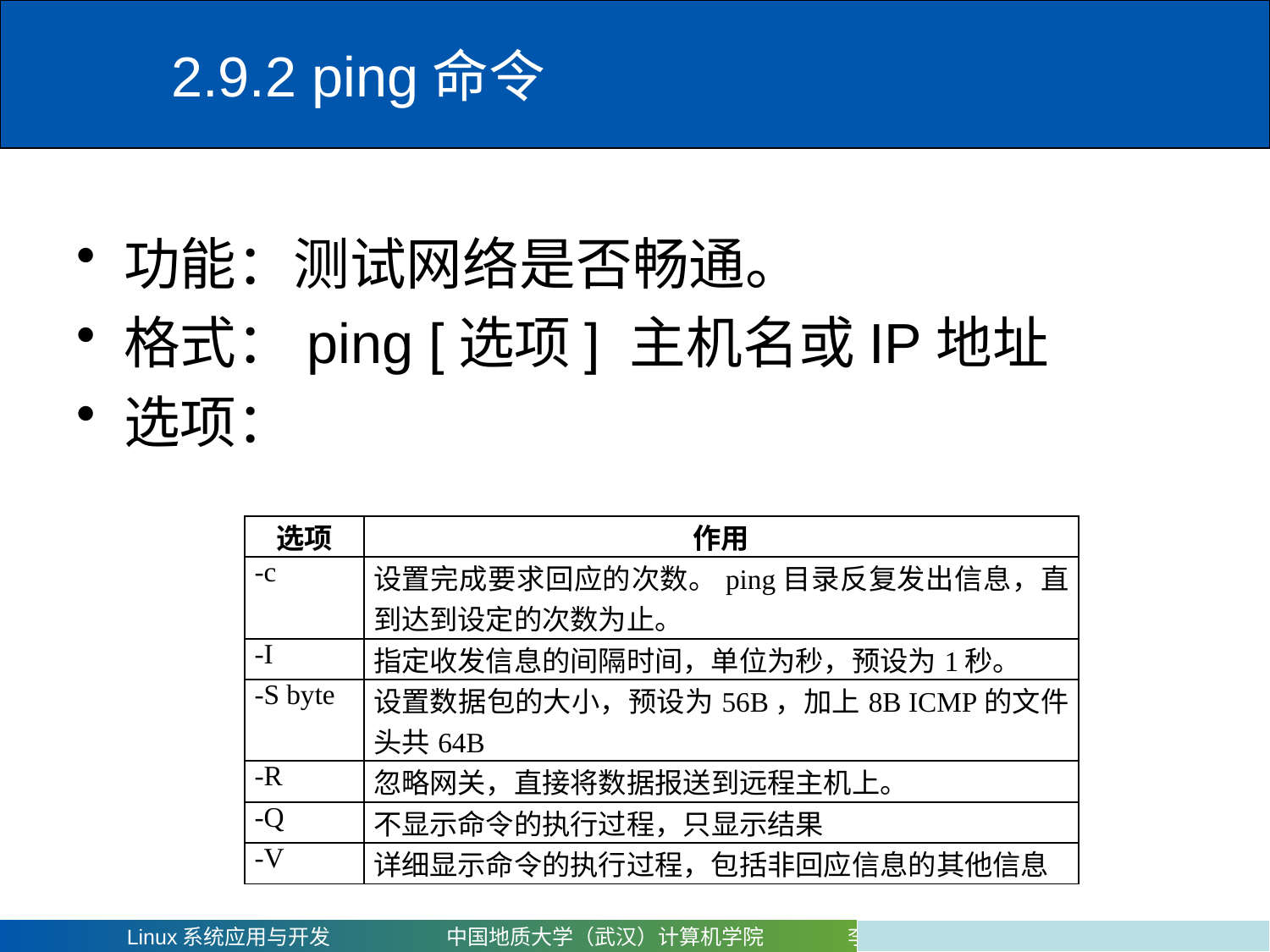

# 2.9.2 ping命令
功能：测试网络是否畅通。
格式：ping [选项] 主机名或IP地址
选项：
| 选项 | 作用 |
| --- | --- |
| -c | 设置完成要求回应的次数。ping目录反复发出信息，直到达到设定的次数为止。 |
| -I | 指定收发信息的间隔时间，单位为秒，预设为1秒。 |
| -S byte | 设置数据包的大小，预设为56B，加上8B ICMP的文件头共64B |
| -R | 忽略网关，直接将数据报送到远程主机上。 |
| -Q | 不显示命令的执行过程，只显示结果 |
| -V | 详细显示命令的执行过程，包括非回应信息的其他信息 |